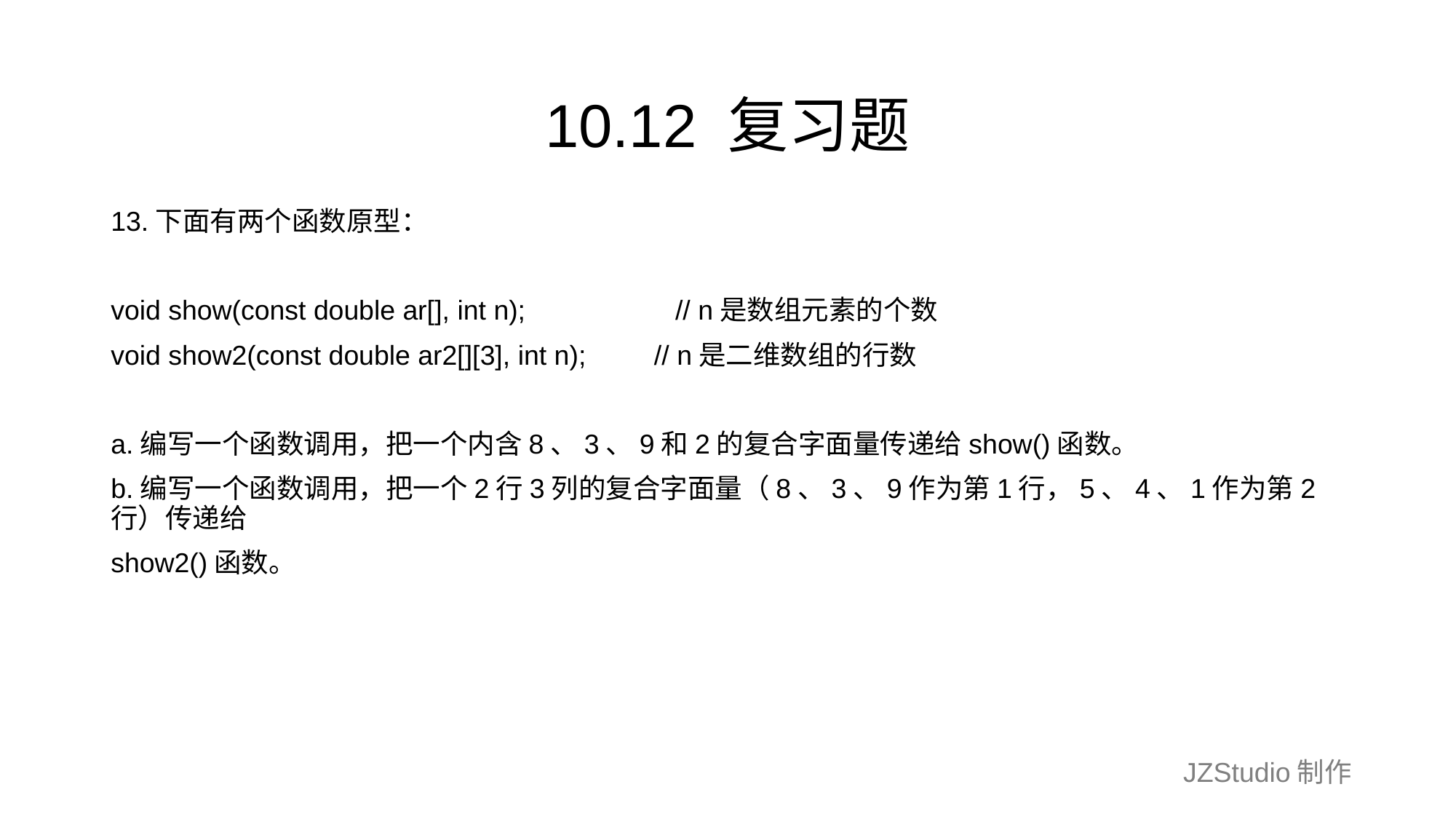

# 10.12 复习题
13.下面有两个函数原型：

void show(const double ar[], int n);　　　　　// n是数组元素的个数
void show2(const double ar2[][3], int n);　　// n是二维数组的行数

a.编写一个函数调用，把一个内含8、3、9和2的复合字面量传递给show()函数。
b.编写一个函数调用，把一个2行3列的复合字面量（8、3、9作为第1行，5、4、1作为第2行）传递给
show2()函数。